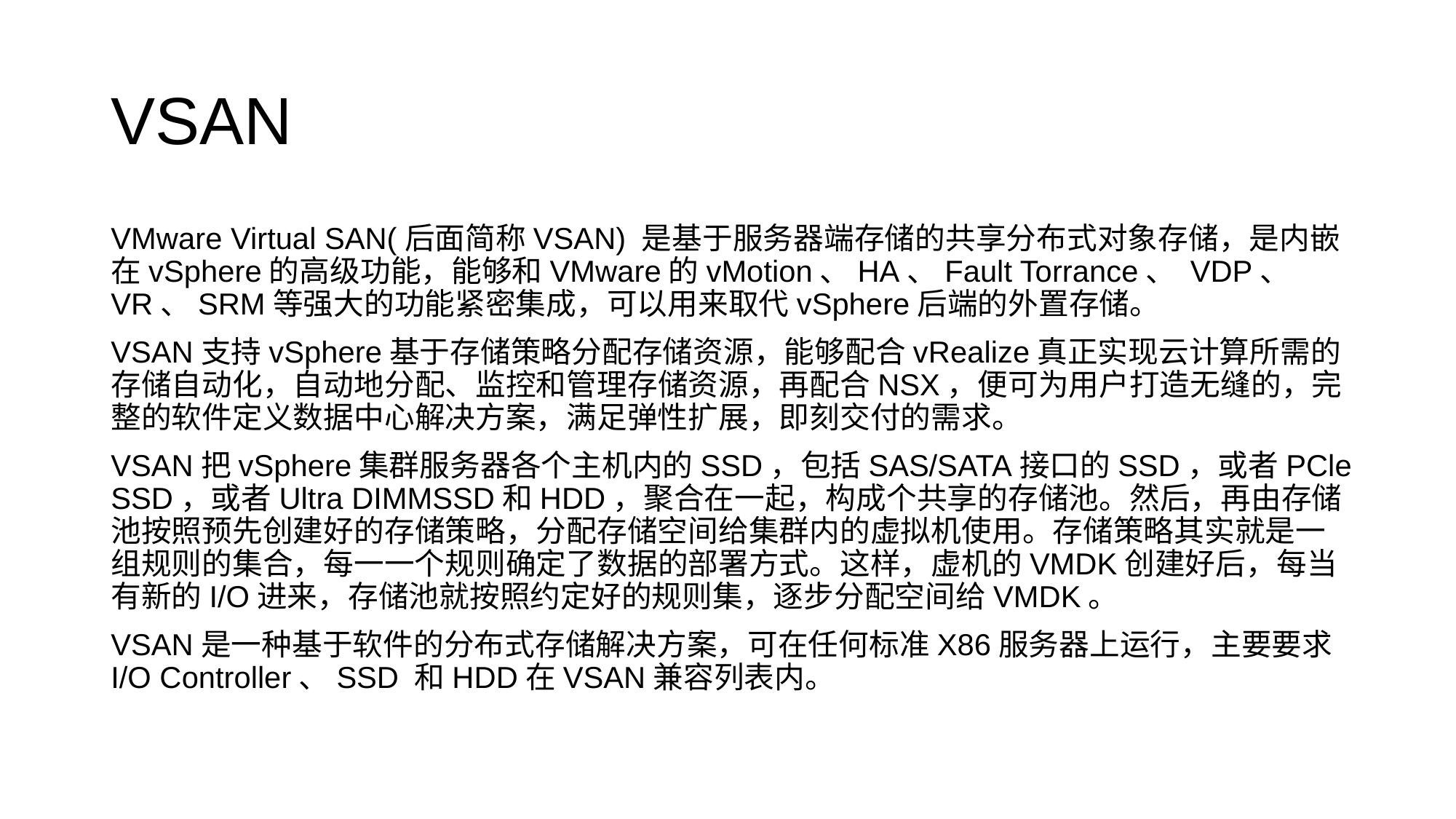

# VSAN
VMware Virtual SAN(后面简称VSAN) 是基于服务器端存储的共享分布式对象存储，是内嵌在vSphere的高级功能，能够和VMware的vMotion、HA、Fault Torrance、 VDP、 VR、SRM等强大的功能紧密集成，可以用来取代vSphere后端的外置存储。
VSAN支持vSphere基于存储策略分配存储资源，能够配合vRealize真正实现云计算所需的存储自动化，自动地分配、监控和管理存储资源，再配合NSX，便可为用户打造无缝的，完整的软件定义数据中心解决方案，满足弹性扩展，即刻交付的需求。
VSAN把vSphere集群服务器各个主机内的SSD，包括SAS/SATA接口的SSD，或者PCle SSD，或者Ultra DIMMSSD和HDD，聚合在一起，构成个共享的存储池。然后，再由存储池按照预先创建好的存储策略，分配存储空间给集群内的虚拟机使用。存储策略其实就是一组规则的集合，每一一个规则确定了数据的部署方式。这样，虚机的VMDK创建好后，每当有新的I/O进来，存储池就按照约定好的规则集，逐步分配空间给VMDK。
VSAN是一种基于软件的分布式存储解决方案，可在任何标准X86服务器上运行，主要要求I/O Controller、SSD 和HDD在VSAN兼容列表内。